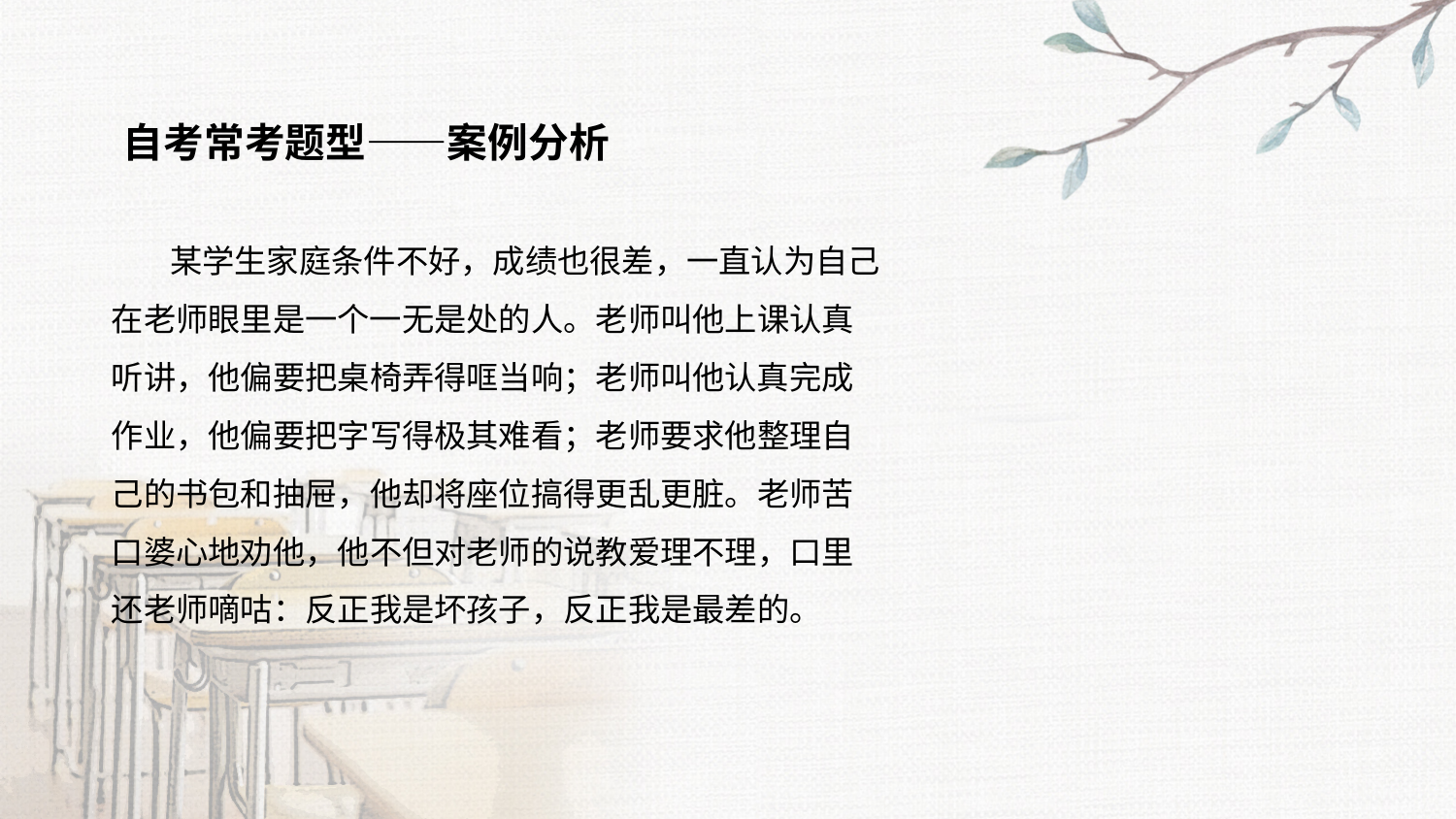

自考常考题型——案例分析
       某学生家庭条件不好，成绩也很差，一直认为自己在老师眼里是一个一无是处的人。老师叫他上课认真听讲，他偏要把桌椅弄得哐当响；老师叫他认真完成作业，他偏要把字写得极其难看；老师要求他整理自己的书包和抽屉，他却将座位搞得更乱更脏。老师苦口婆心地劝他，他不但对老师的说教爱理不理，口里还老师嘀咕：反正我是坏孩子，反正我是最差的。